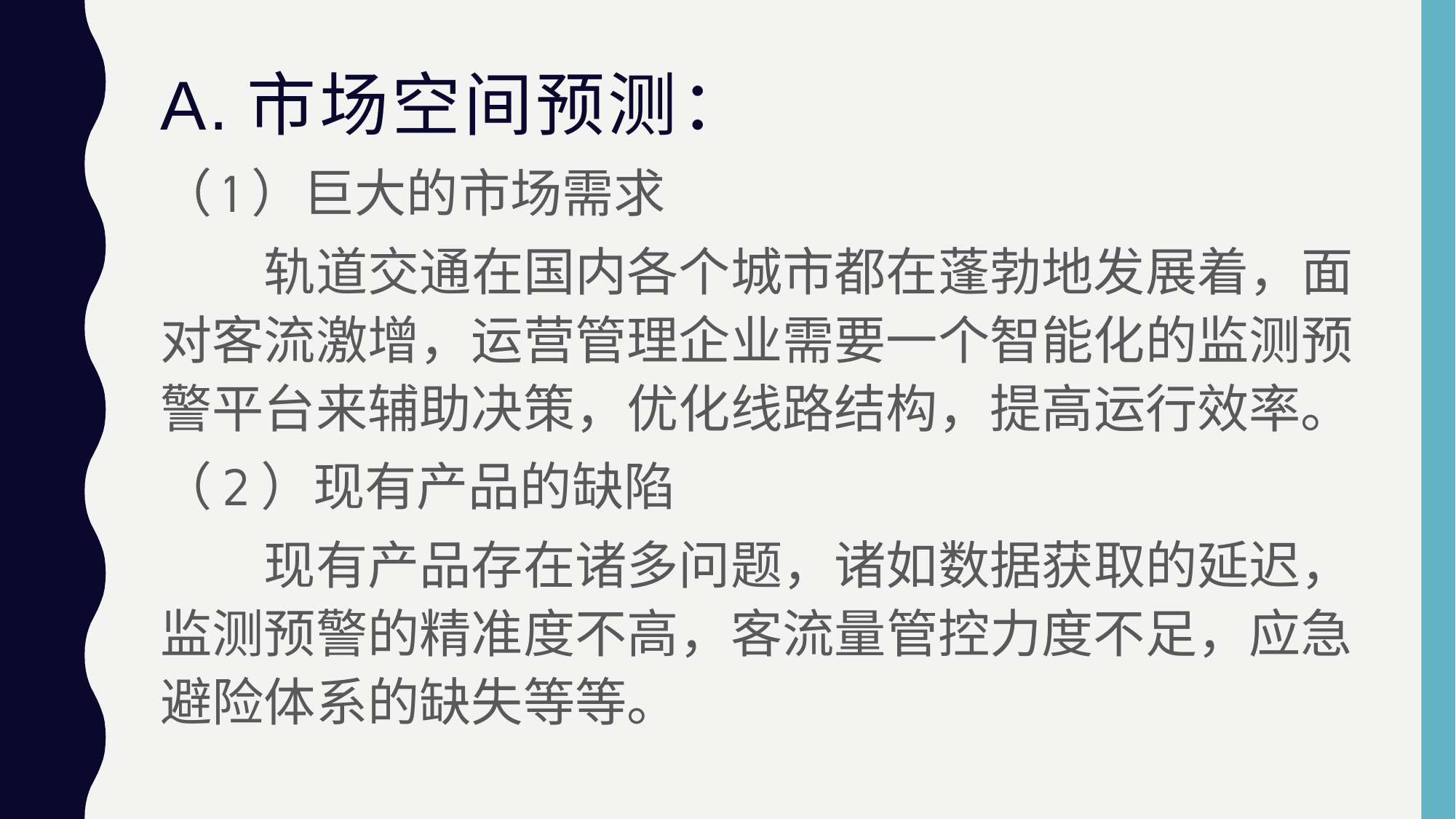

A.市场空间预测：
（1）巨大的市场需求
	轨道交通在国内各个城市都在蓬勃地发展着，面对客流激增，运营管理企业需要一个智能化的监测预警平台来辅助决策，优化线路结构，提高运行效率。
（2）现有产品的缺陷
	现有产品存在诸多问题，诸如数据获取的延迟，监测预警的精准度不高，客流量管控力度不足，应急避险体系的缺失等等。